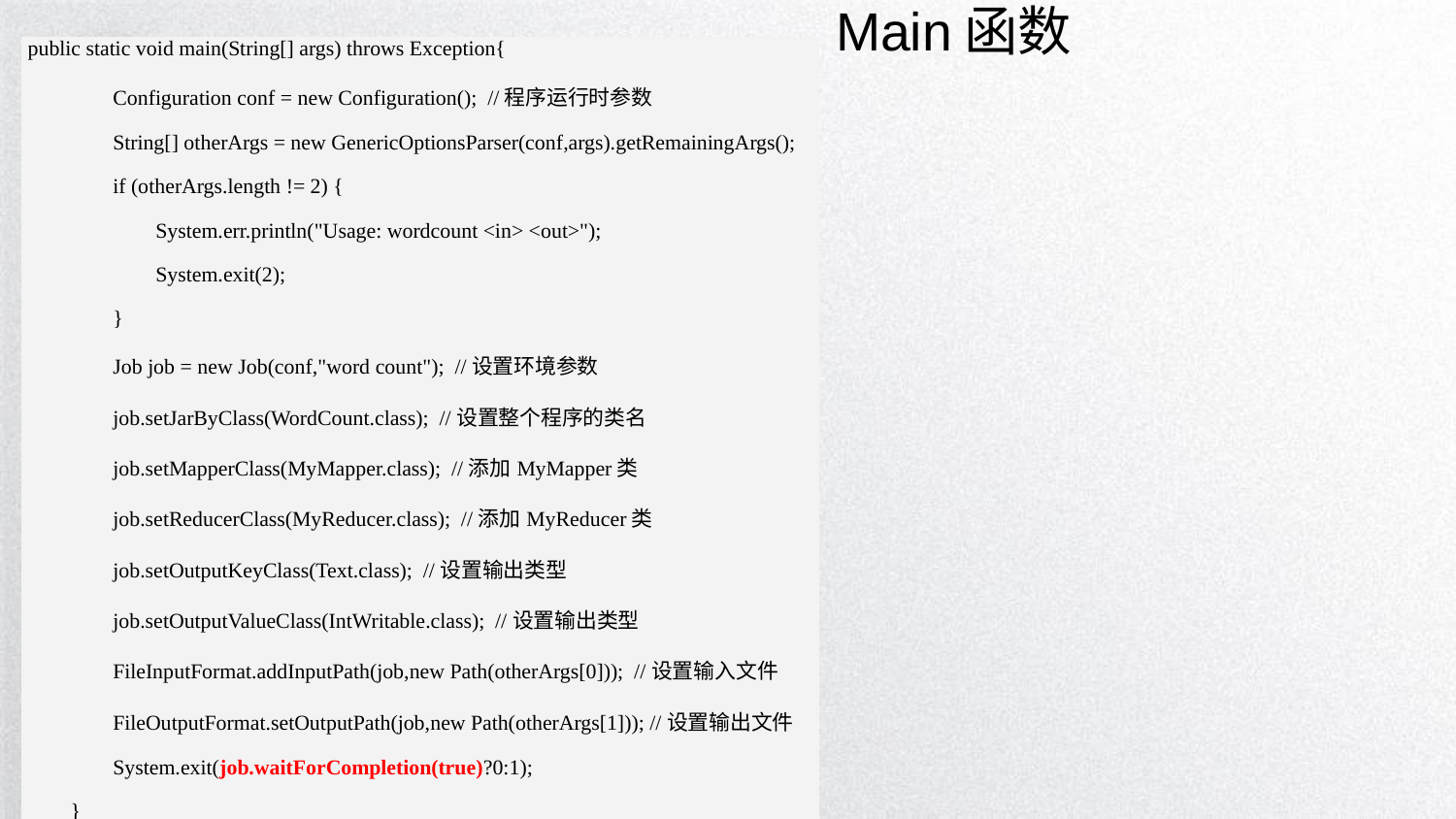

# Main函数
| public static void main(String[] args) throws Exception{ Configuration conf = new Configuration(); //程序运行时参数 String[] otherArgs = new GenericOptionsParser(conf,args).getRemainingArgs(); if (otherArgs.length != 2) { System.err.println("Usage: wordcount <in> <out>"); System.exit(2); } Job job = new Job(conf,"word count"); //设置环境参数 job.setJarByClass(WordCount.class); //设置整个程序的类名 job.setMapperClass(MyMapper.class); //添加MyMapper类 job.setReducerClass(MyReducer.class); //添加MyReducer类 job.setOutputKeyClass(Text.class); //设置输出类型 job.setOutputValueClass(IntWritable.class); //设置输出类型 FileInputFormat.addInputPath(job,new Path(otherArgs[0])); //设置输入文件 FileOutputFormat.setOutputPath(job,new Path(otherArgs[1])); //设置输出文件 System.exit(job.waitForCompletion(true)?0:1); } |
| --- |
|  |